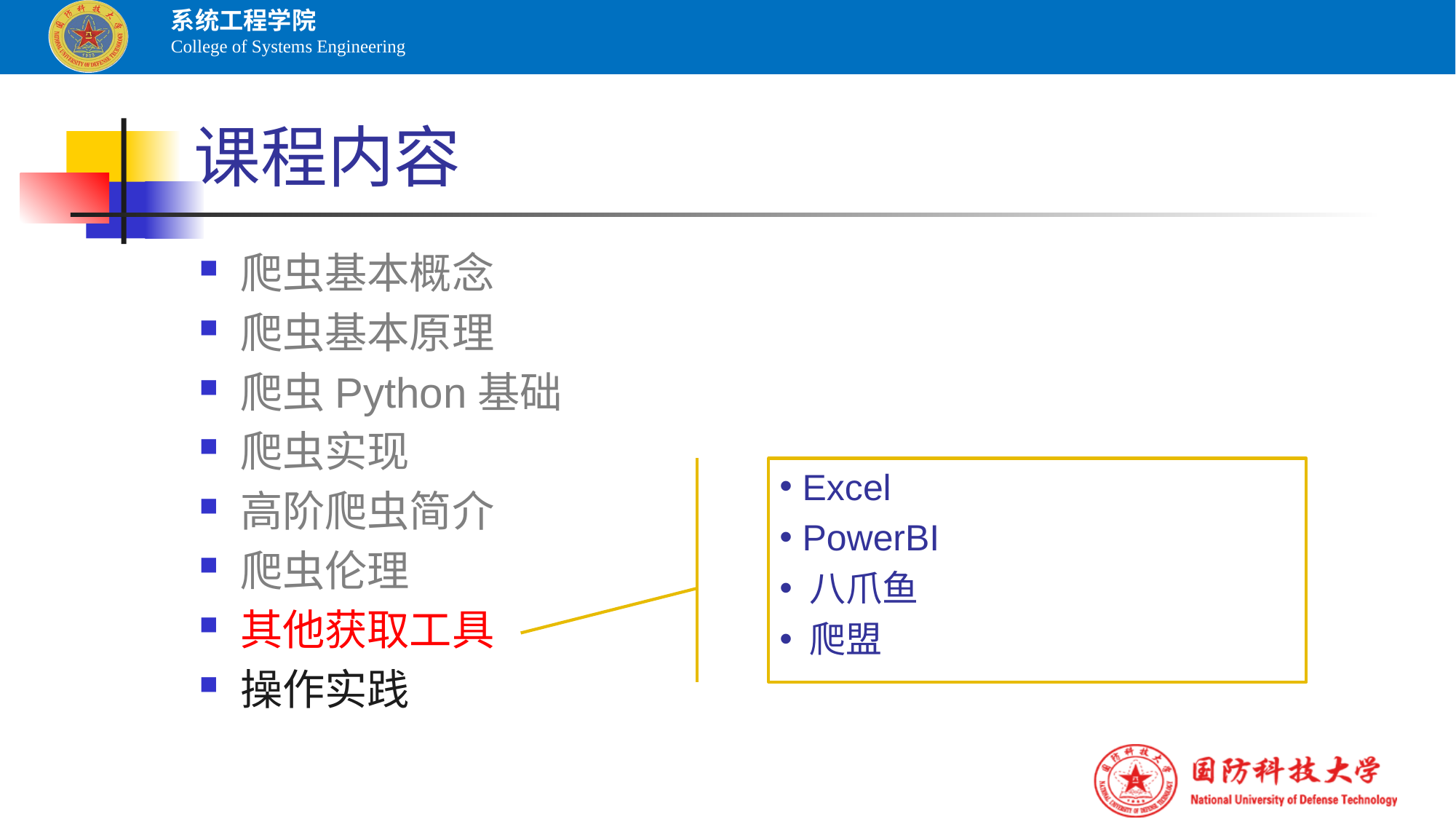

# 课程内容
爬虫基本概念
爬虫基本原理
爬虫Python基础
爬虫实现
高阶爬虫简介
爬虫伦理
其他获取工具
操作实践
 Excel
 PowerBI
 八爪鱼
 爬盟